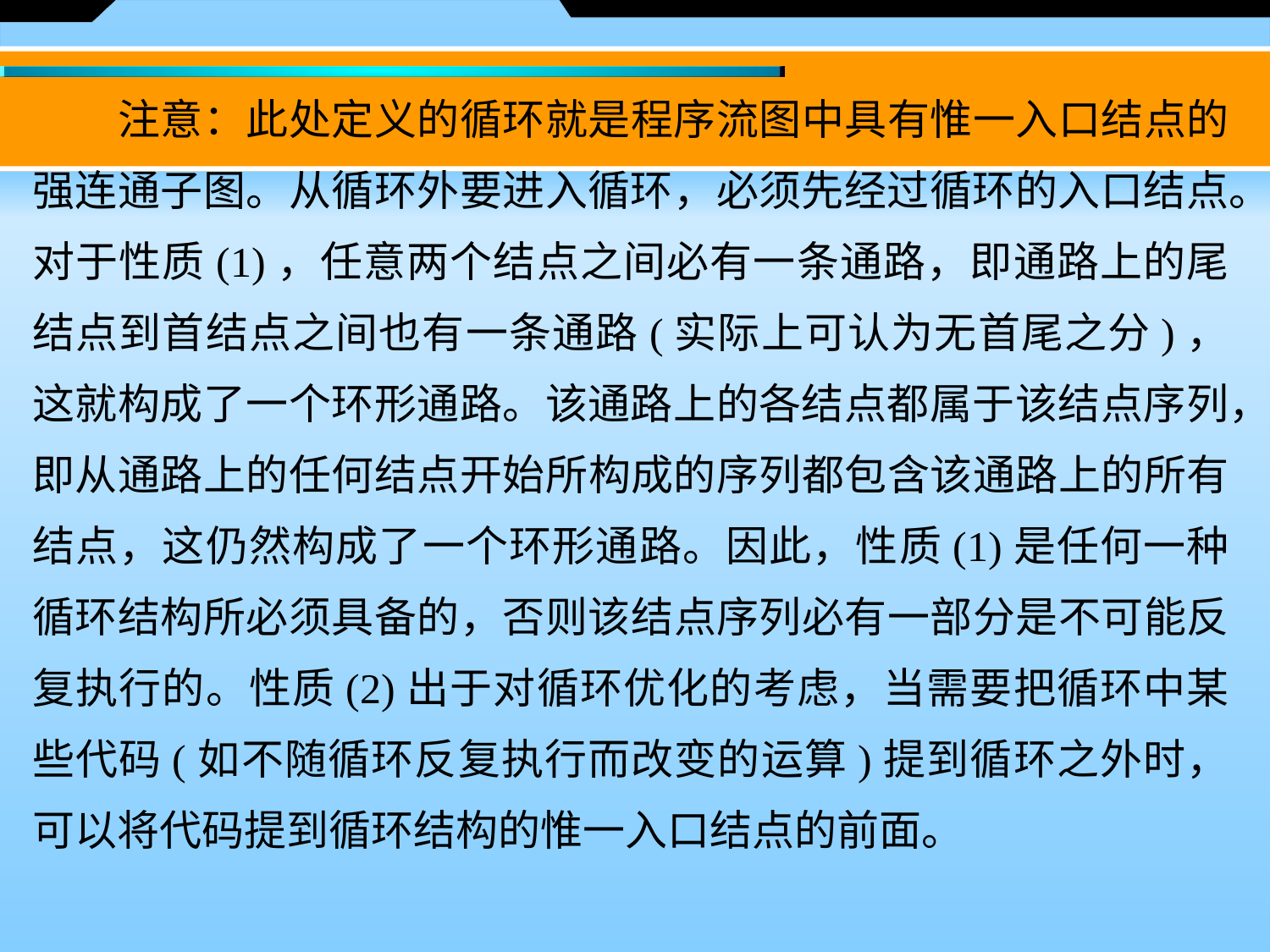

注意：此处定义的循环就是程序流图中具有惟一入口结点的强连通子图。从循环外要进入循环，必须先经过循环的入口结点。对于性质(1)，任意两个结点之间必有一条通路，即通路上的尾结点到首结点之间也有一条通路(实际上可认为无首尾之分)，这就构成了一个环形通路。该通路上的各结点都属于该结点序列，即从通路上的任何结点开始所构成的序列都包含该通路上的所有结点，这仍然构成了一个环形通路。因此，性质(1)是任何一种循环结构所必须具备的，否则该结点序列必有一部分是不可能反复执行的。性质(2)出于对循环优化的考虑，当需要把循环中某些代码(如不随循环反复执行而改变的运算)提到循环之外时，可以将代码提到循环结构的惟一入口结点的前面。